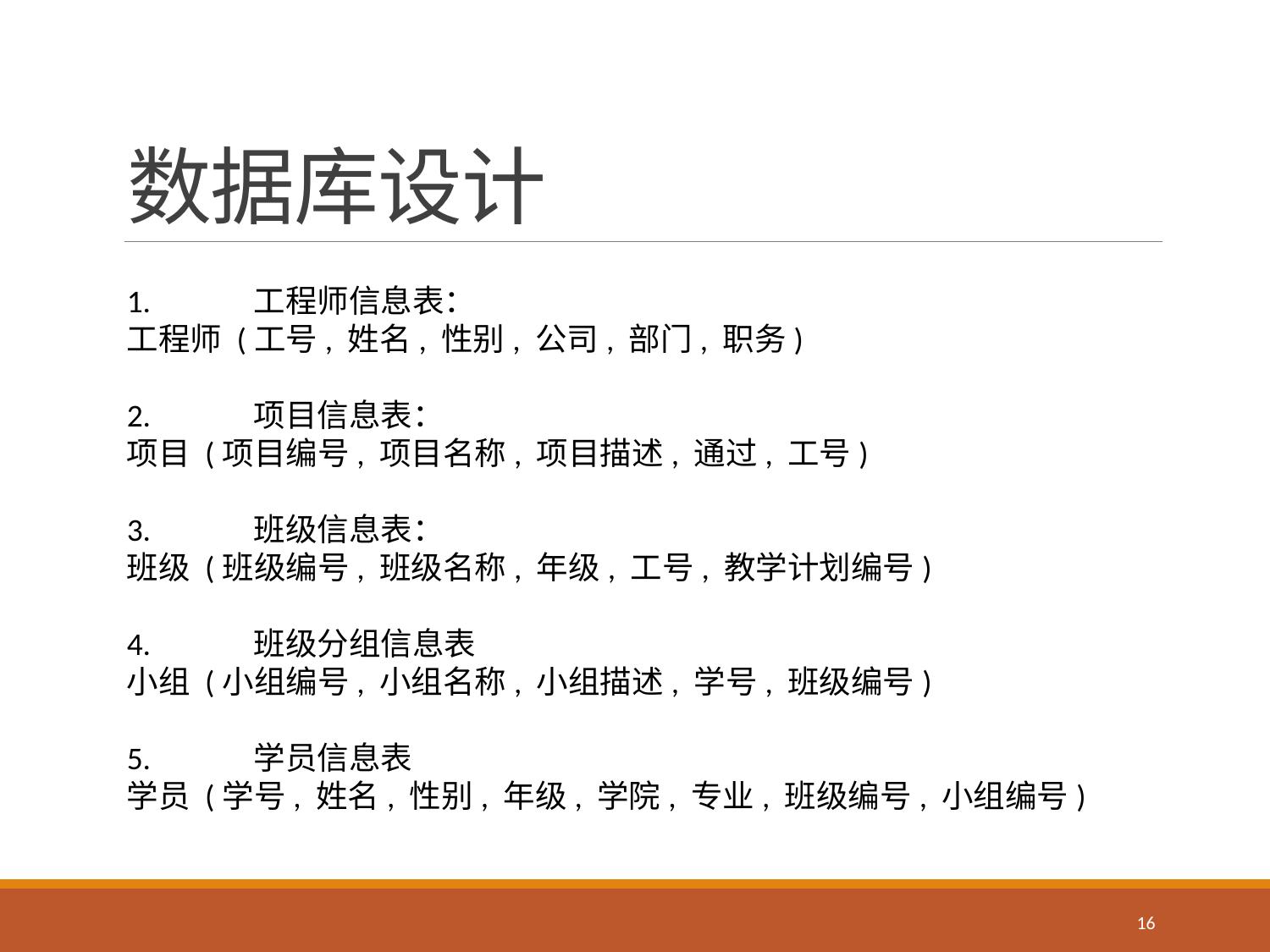

# 数据库设计
1.	工程师信息表：
工程师 (工号, 姓名, 性别, 公司, 部门, 职务)

2.	项目信息表：
项目 (项目编号, 项目名称, 项目描述, 通过, 工号)

3.	班级信息表：
班级 (班级编号, 班级名称, 年级, 工号, 教学计划编号)

4.	班级分组信息表
小组 (小组编号, 小组名称, 小组描述, 学号, 班级编号)

5.	学员信息表
学员 (学号, 姓名, 性别, 年级, 学院, 专业, 班级编号, 小组编号)

16